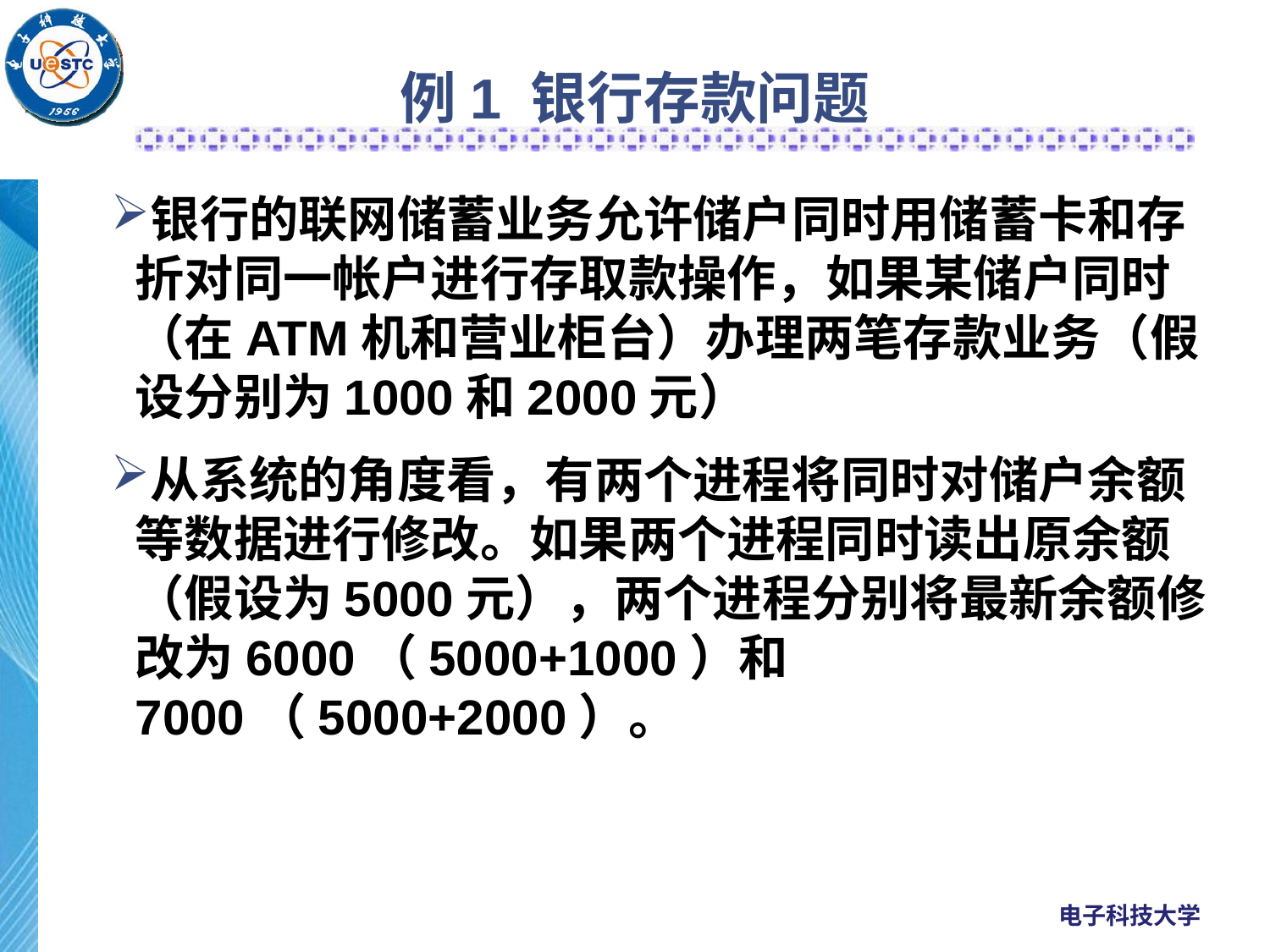

# 例1 银行存款问题
银行的联网储蓄业务允许储户同时用储蓄卡和存折对同一帐户进行存取款操作，如果某储户同时（在ATM机和营业柜台）办理两笔存款业务（假设分别为1000和2000元）
从系统的角度看，有两个进程将同时对储户余额等数据进行修改。如果两个进程同时读出原余额（假设为5000元），两个进程分别将最新余额修改为6000（5000+1000）和7000（5000+2000）。